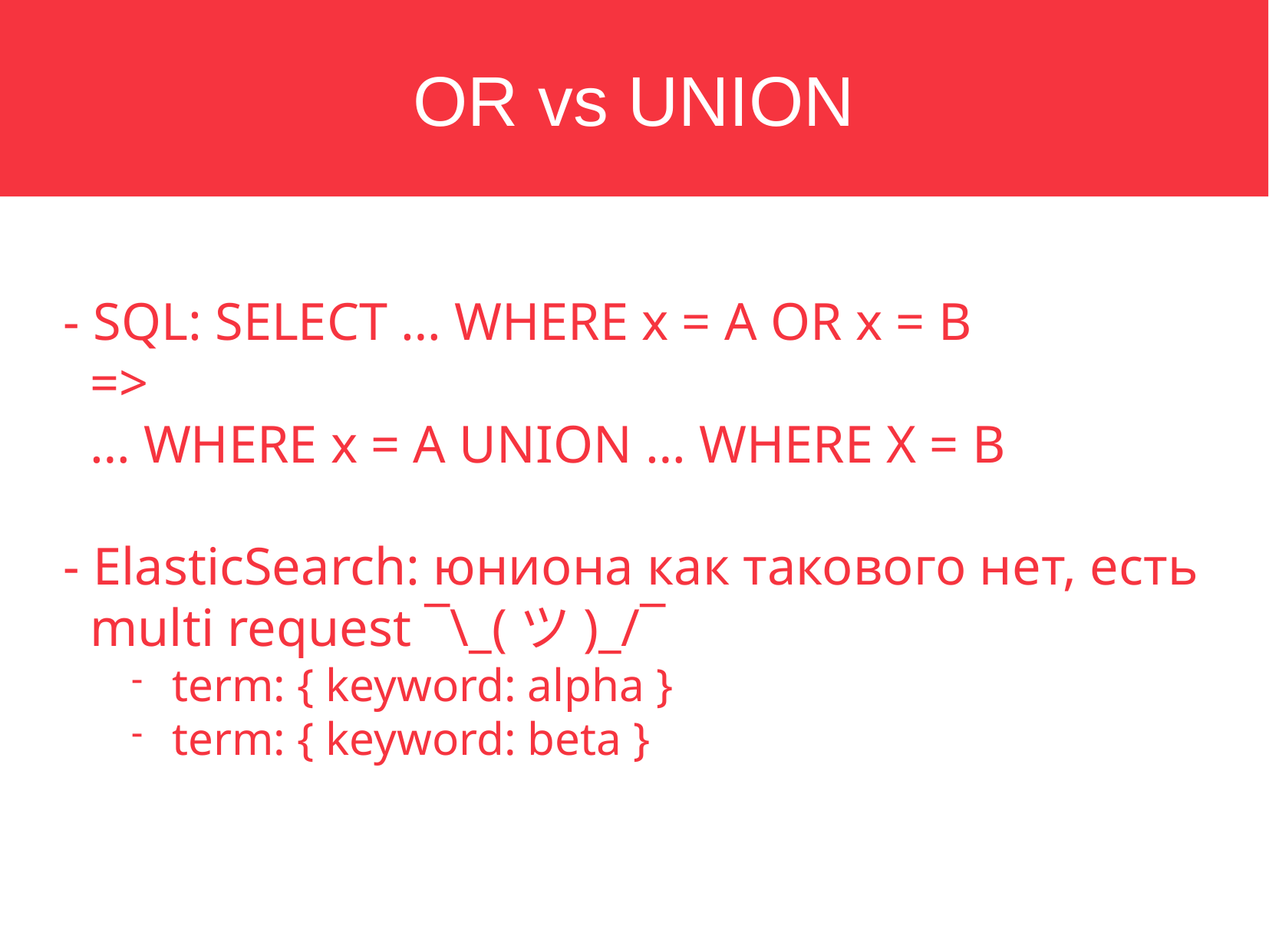

OR vs UNION

- SQL: SELECT … WHERE x = A OR x = B
  =>
  … WHERE x = A UNION … WHERE X = B

- ElasticSearch: юниона как такового нет, есть   multi request ¯\_(ツ)_/¯
term: { keyword: alpha }
term: { keyword: beta }